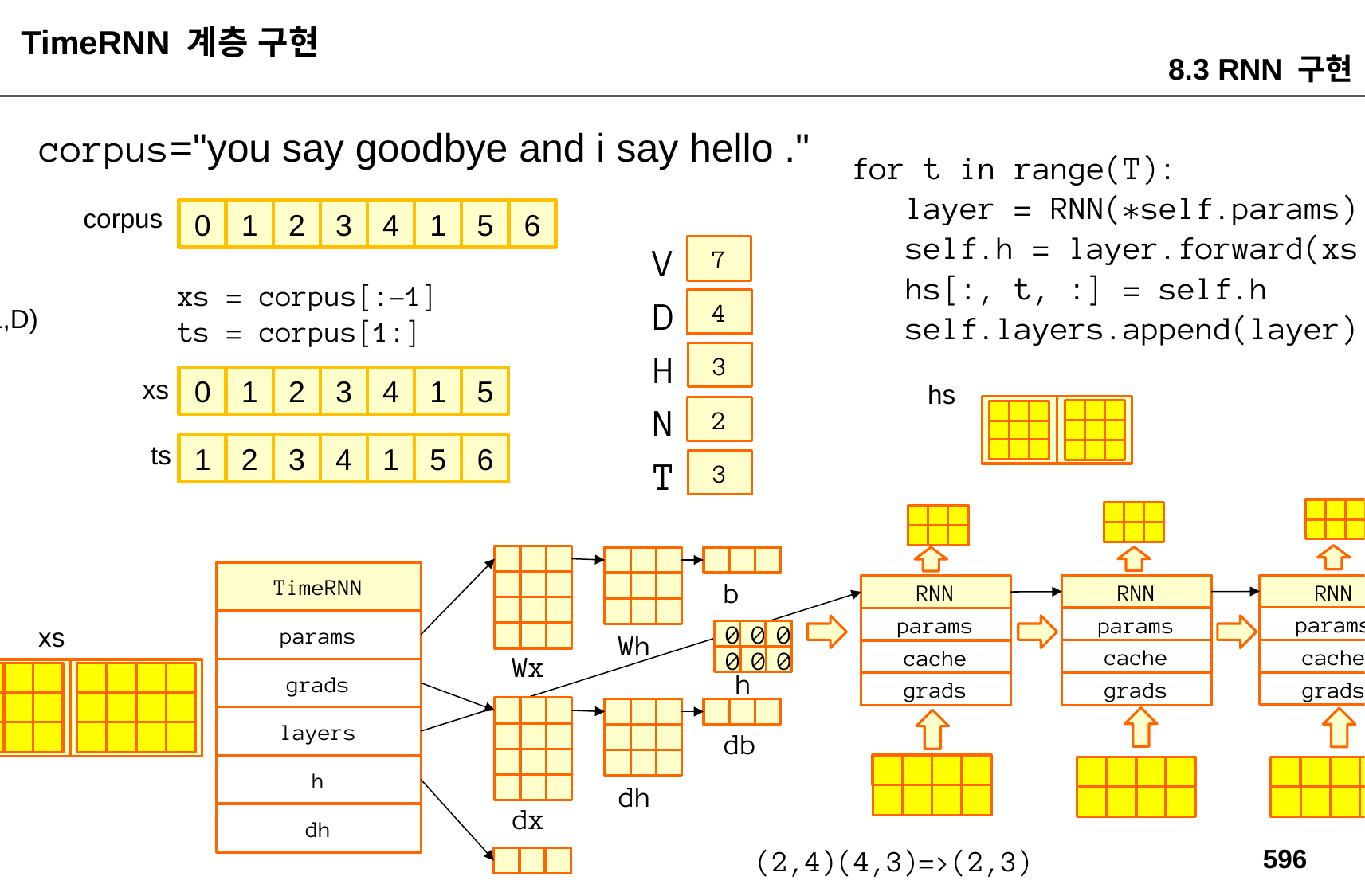

TimeRNN 계층 구현
8.3 RNN 구현
corpus="you say goodbye and i say hello ."
 for t in range(T):
    layer = RNN(*self.params)
    self.h = layer.forward(xs[:, t, :], self.h)
    hs[:, t, :] = self.h
    self.layers.append(layer)
corpus
0
1
2
3
4
1
5
6
V
7
xs = corpus[:-1]
ts = corpus[1:]
D
4
(1,D)
H
3
xs
0
1
2
3
4
1
5
hs
N

2
ts
1
2
3
4
1
5
6
T
3

TimeRNN
b

RNN
RNN
RNN

params
params
params
params
xs

Wh
0
0
0

cache
cache
cache
Wx
0
0
0
h
grads

grads
grads
grads

layers

db

h

dh

dx
dh
(2,4)(4,3)=>(2,3)